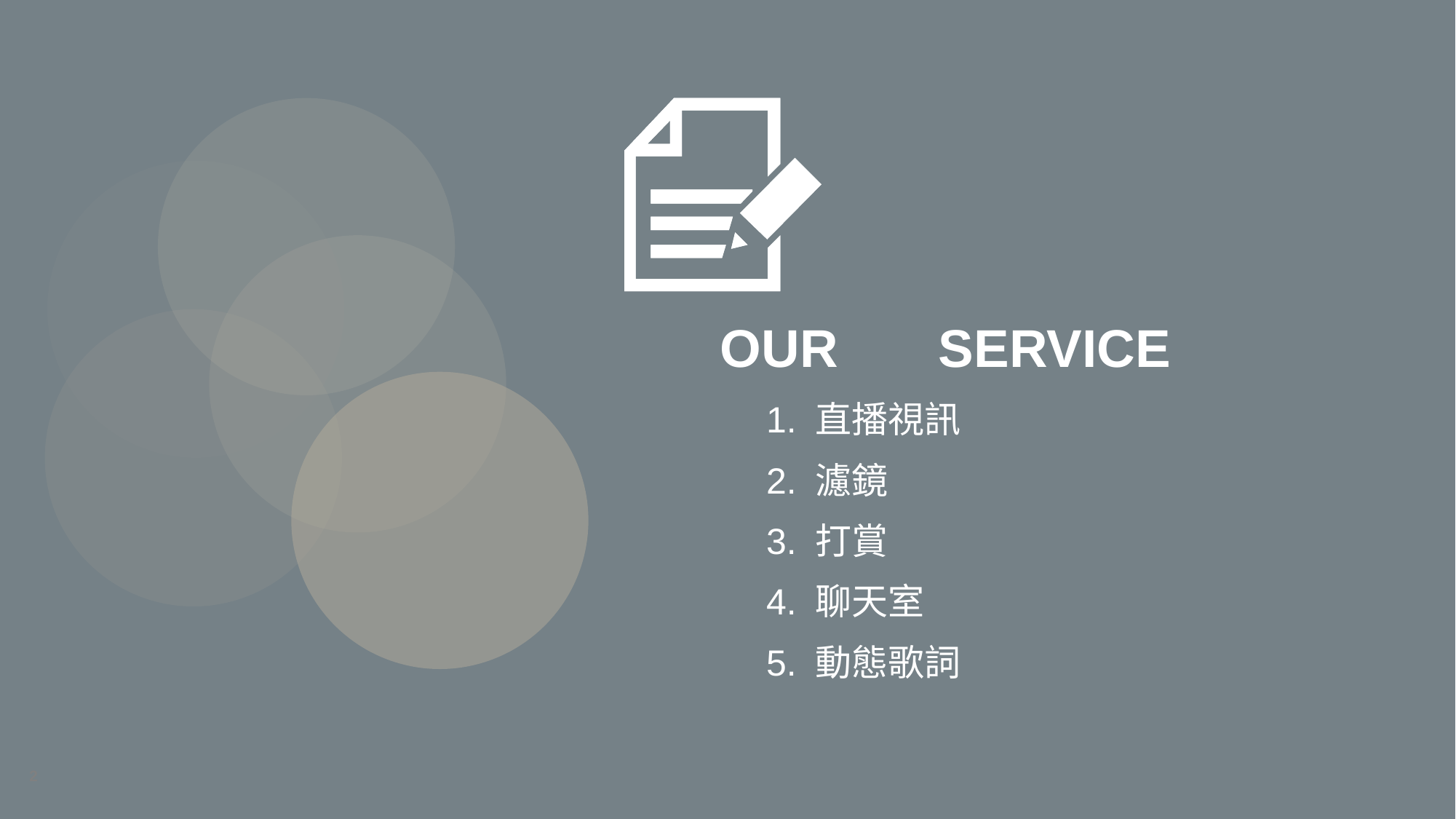

OUR	SERVICE

1. 直播視訊

2. 濾鏡

3. 打賞

4. 聊天室

5. 動態歌詞

2